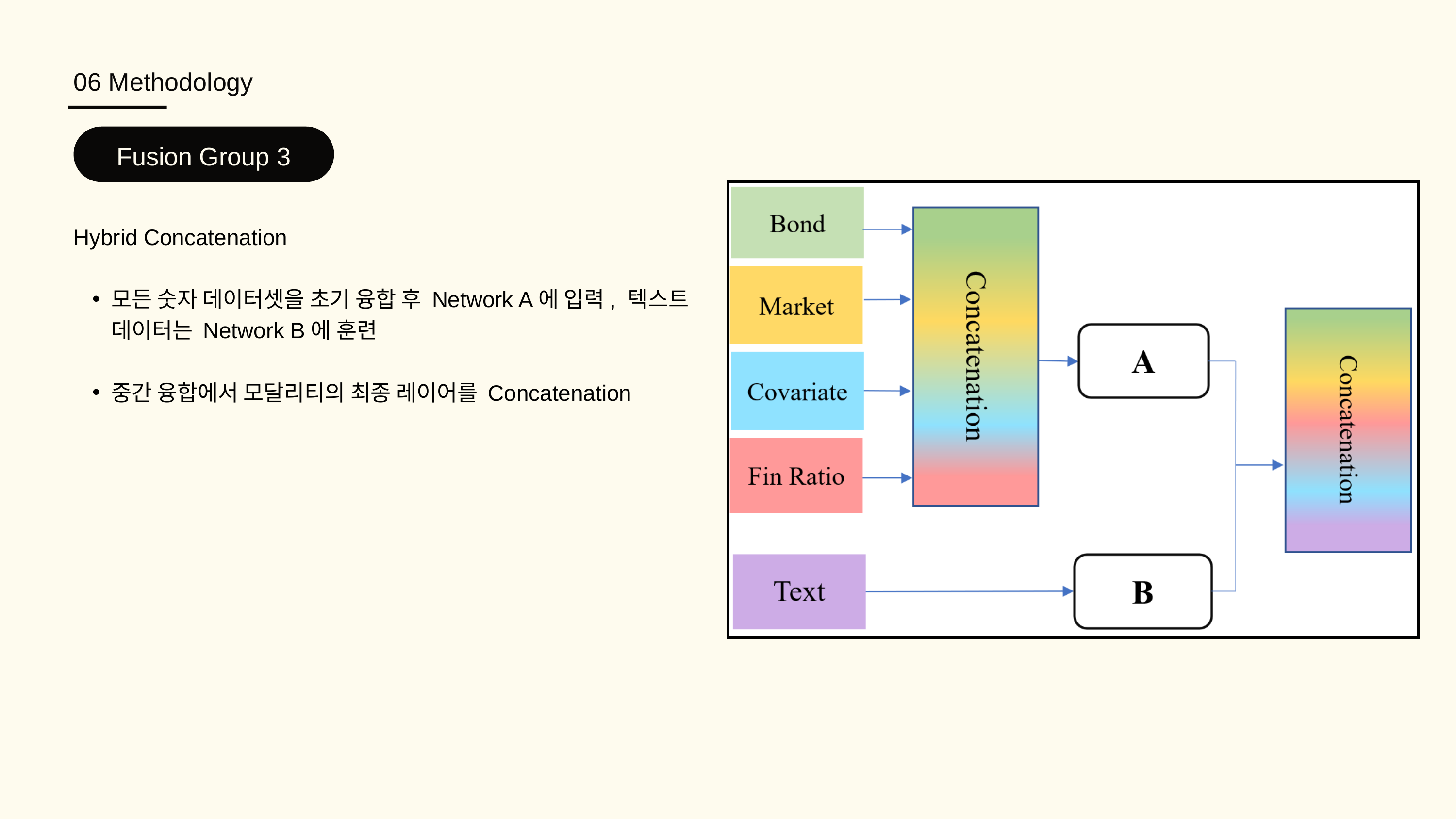

06 Methodology

Fusion Group 3

Hybrid Concatenation

모든 숫자 데이터셋을 초기 융합 후 Network A에 입력, 텍스트 데이터는 Network B에 훈련

중간 융합에서 모달리티의 최종 레이어를 Concatenation